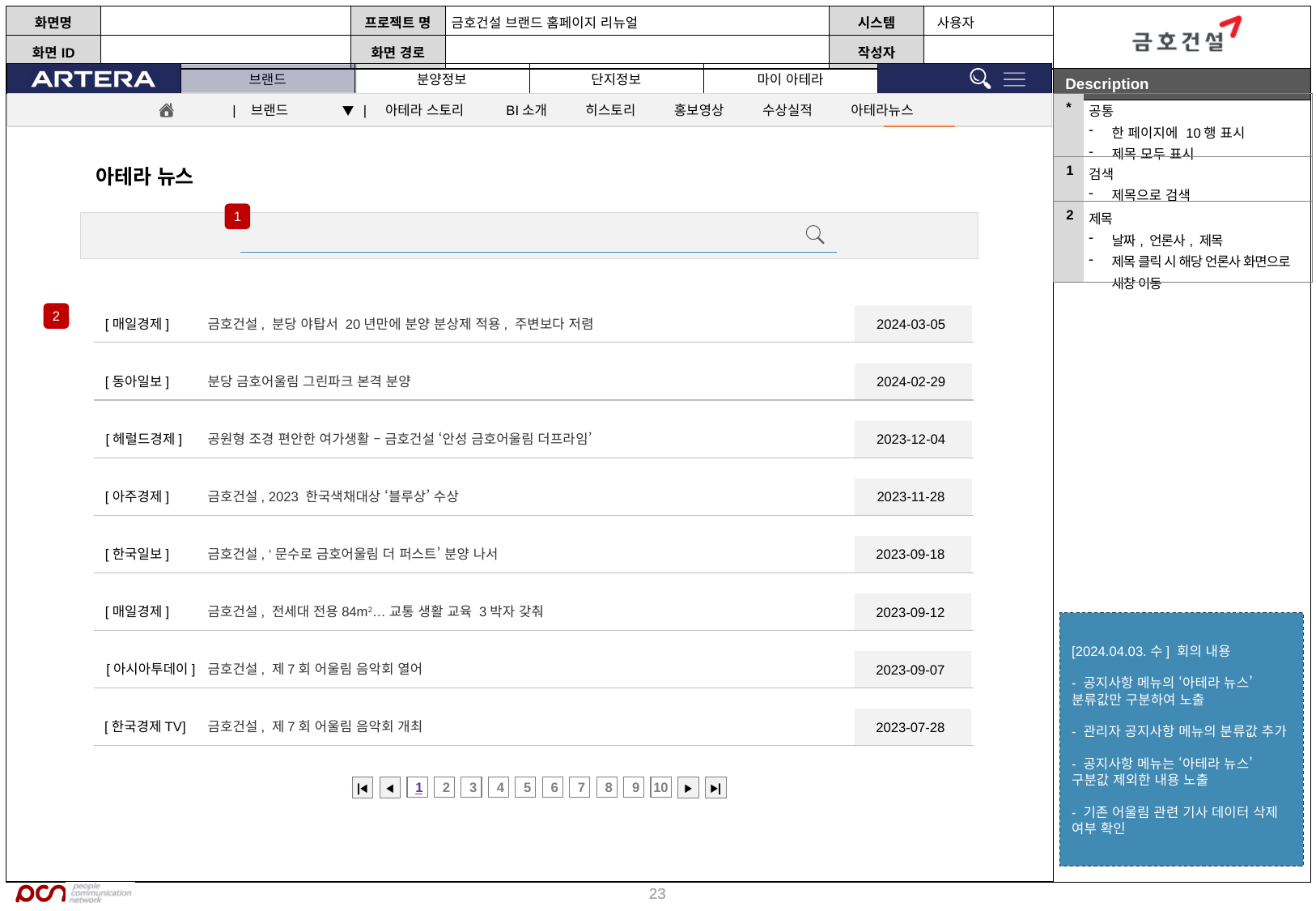

| \* | 공통 한 페이지에 10행 표시 제목 모두 표시 |
| --- | --- |
| 1 | 검색 제목으로 검색 |
| 2 | 제목 날짜, 언론사, 제목 제목 클릭 시 해당 언론사 화면으로 새창 이동 |
|   브랜드              ▼  |    아테라 스토리          BI소개          히스토리          홍보영상          수상실적          아테라뉴스

아테라 뉴스
1

2

[매일경제]
금호건설, 분당 야탑서 20년만에 분양 분상제 적용, 주변보다 저렴
2024-03-05

[동아일보]
분당 금호어울림 그린파크 본격 분양
2024-02-29

[헤럴드경제]
공원형 조경 편안한 여가생활 – 금호건설 ‘안성 금호어울림 더프라임’
2023-12-04

[아주경제]
금호건설, 2023 한국색채대상 ‘블루상’ 수상
2023-11-28

[한국일보]
금호건설, ‘문수로 금호어울림 더 퍼스트’ 분양 나서
2023-09-18

[매일경제]
금호건설, 전세대 전용84m2…교통 생활 교육 3박자 갖춰
2023-09-12
[2024.04.03.수] 회의 내용
- 공지사항 메뉴의 ‘아테라 뉴스’ 분류값만 구분하여 노출

- 관리자 공지사항 메뉴의 분류값 추가

- 공지사항 메뉴는 ‘아테라 뉴스’ 구분값 제외한 내용 노출

- 기존 어울림 관련 기사 데이터 삭제 여부 확인

[아시아투데이]
금호건설, 제7회 어울림 음악회 열어
2023-09-07

[한국경제TV]
금호건설, 제7회 어울림 음악회 개최
2023-07-28
|◀
◀
1
2
3
4
5
6
7
8
9
10
▶
▶|